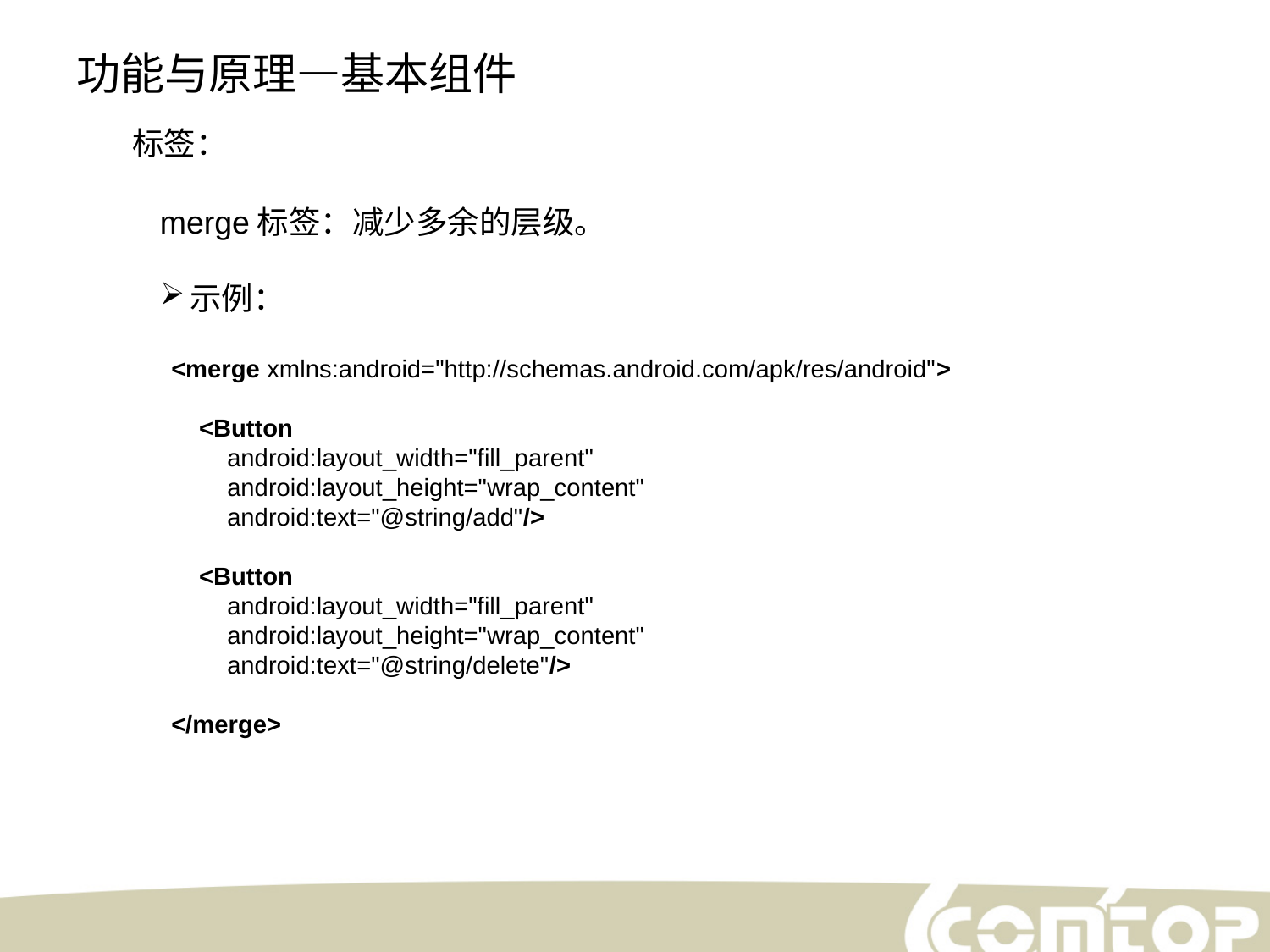

功能与原理—基本组件
标签：
merge标签：减少多余的层级。

示例：
<merge xmlns:android="http://schemas.android.com/apk/res/android">

    <Button
        android:layout_width="fill_parent"
        android:layout_height="wrap_content"
        android:text="@string/add"/>

    <Button
        android:layout_width="fill_parent"
        android:layout_height="wrap_content"
        android:text="@string/delete"/>

</merge>